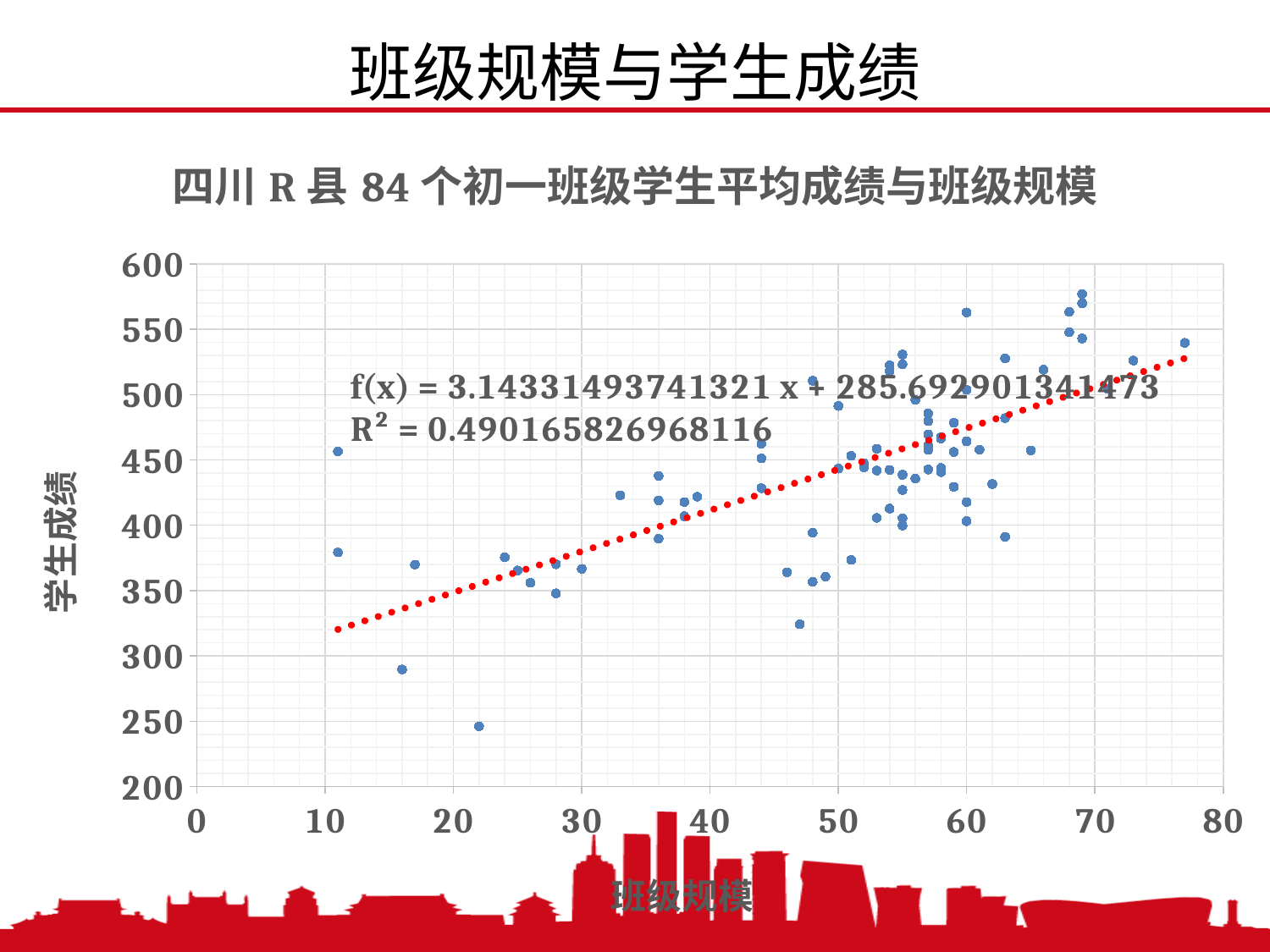

班级规模与学生成绩

### Chart: 四川R县84个初一班级学生平均成绩与班级规模

| Category | 平均成绩 |
|---|---|